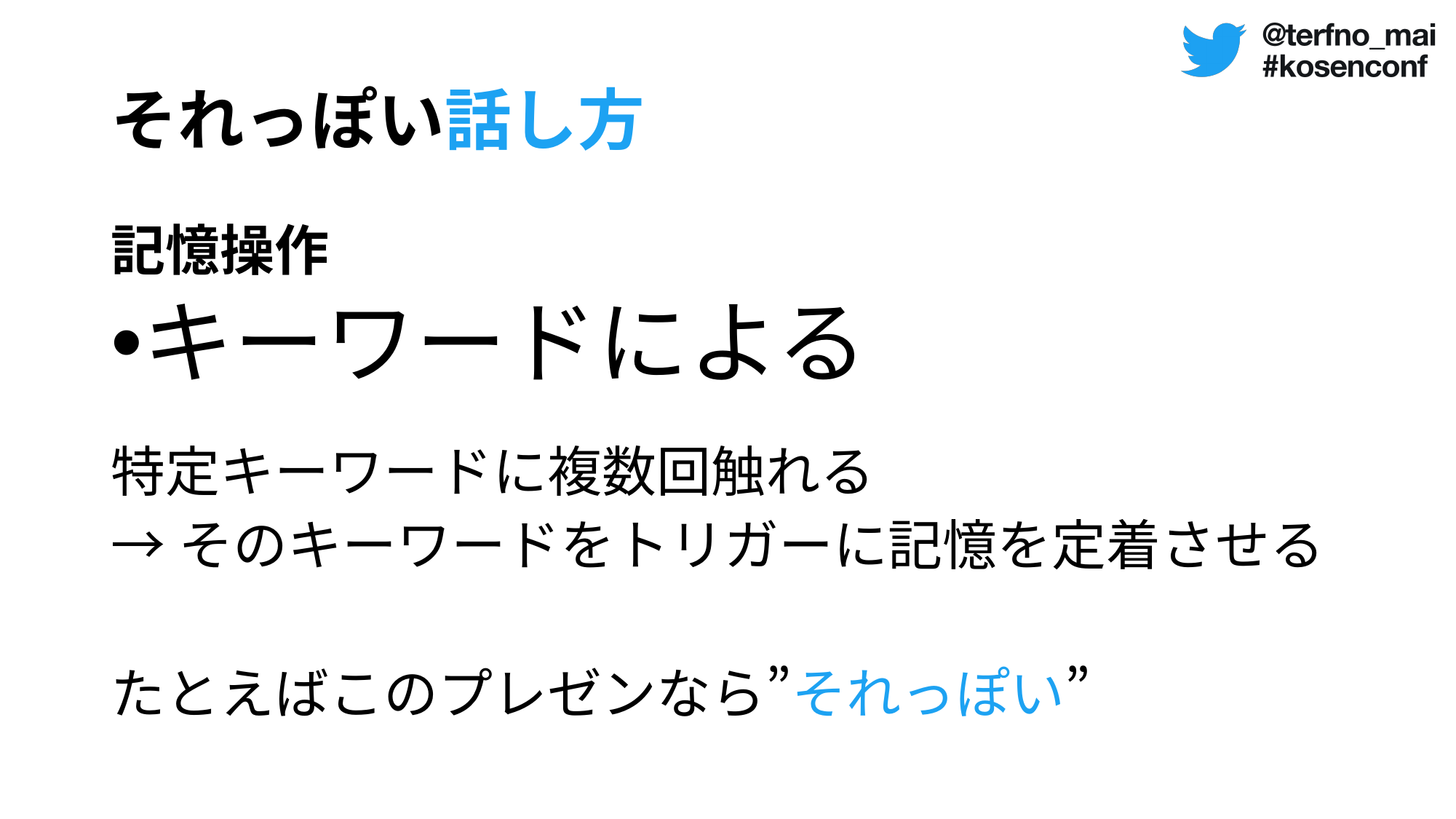

# それっぽい話し方
記憶操作
キーワードによる

特定キーワードに複数回触れる
→そのキーワードをトリガーに記憶を定着させる

たとえばこのプレゼンなら”それっぽい”